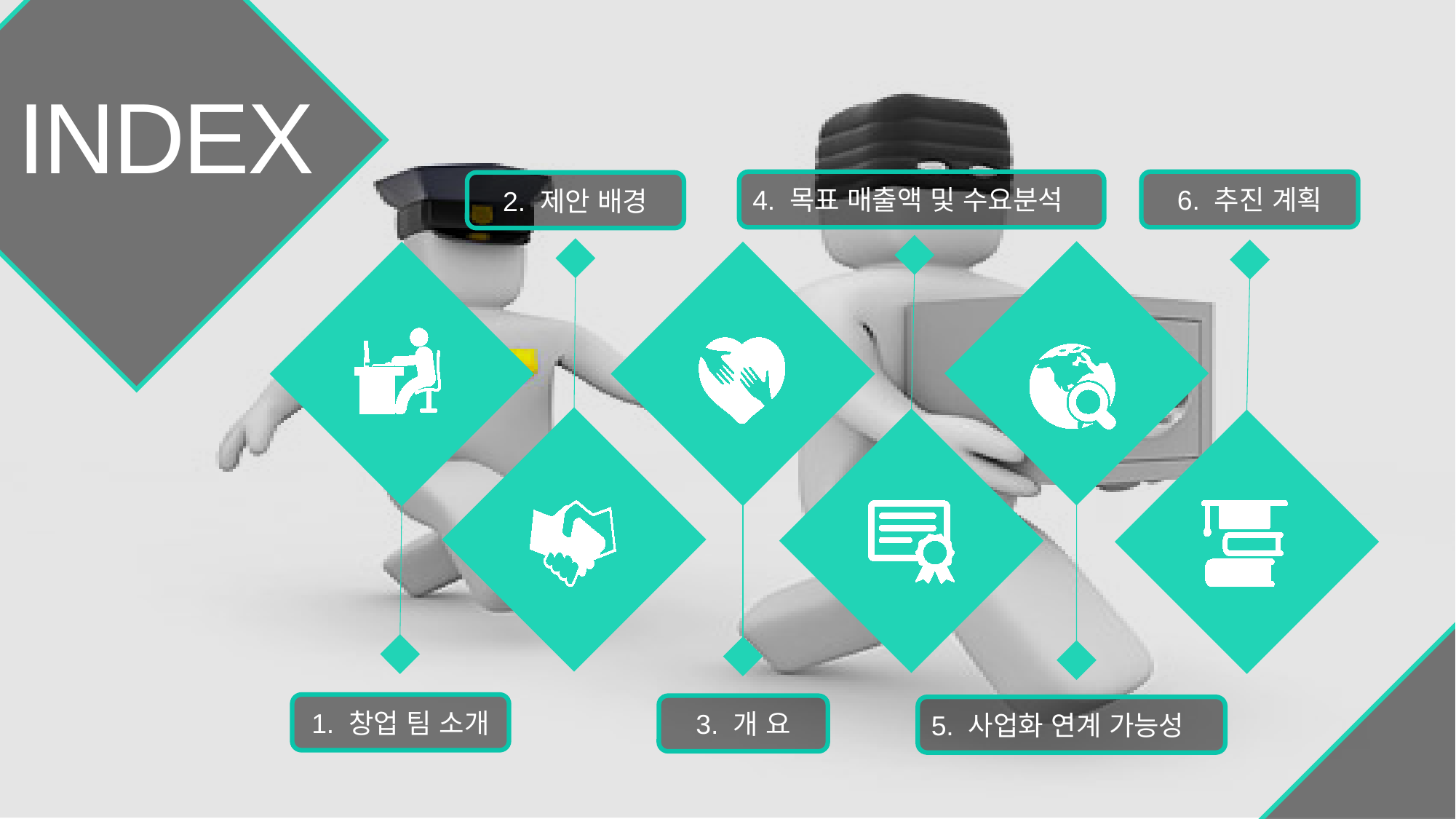

INDEX
6. 추진 계획
4. 목표 매출액 및 수요분석
2. 제안 배경

1. 창업 팀 소개
3. 개 요
5. 사업화 연계 가능성